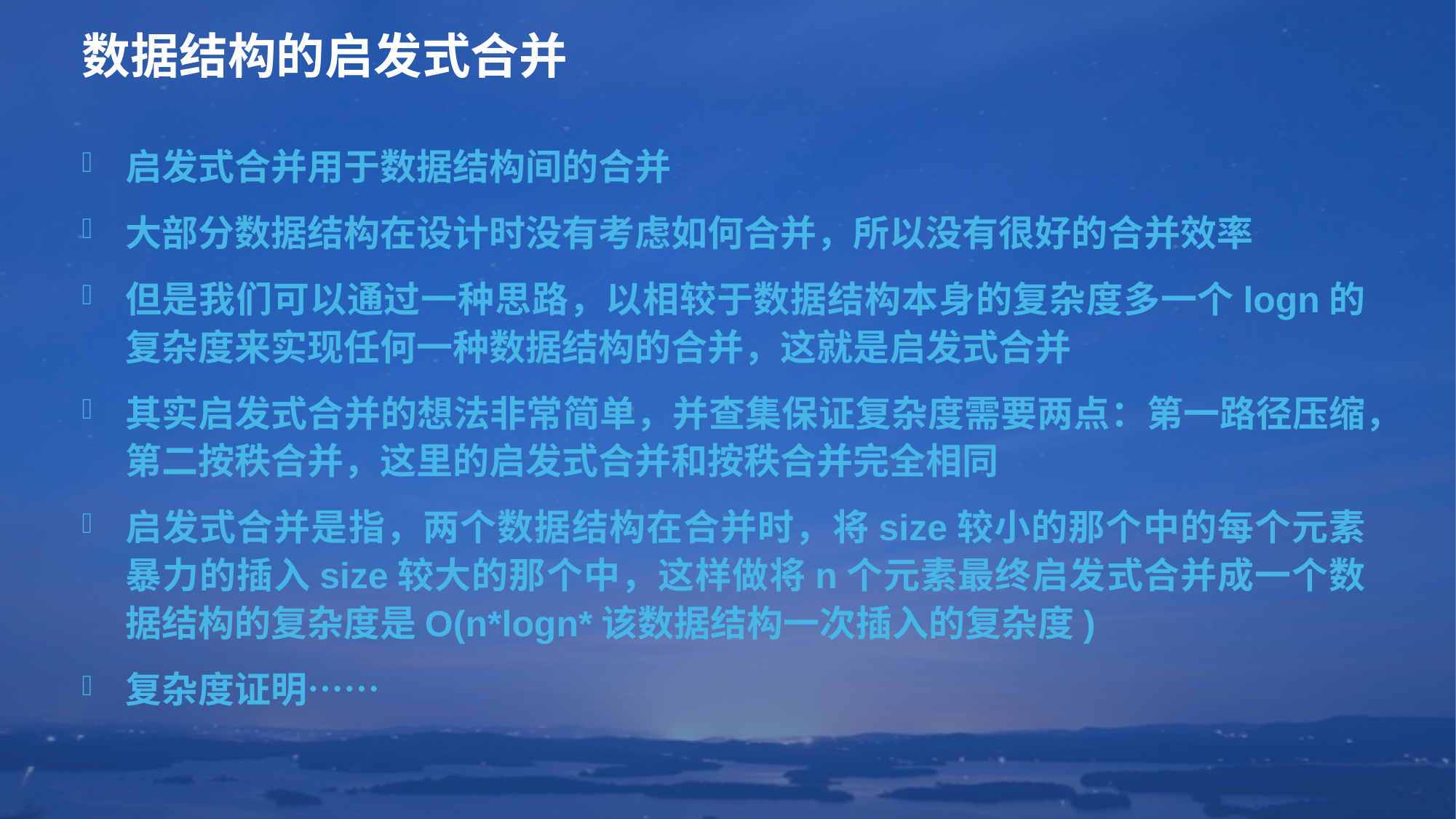

# 数据结构的启发式合并
启发式合并用于数据结构间的合并
大部分数据结构在设计时没有考虑如何合并，所以没有很好的合并效率
但是我们可以通过一种思路，以相较于数据结构本身的复杂度多一个logn的复杂度来实现任何一种数据结构的合并，这就是启发式合并
其实启发式合并的想法非常简单，并查集保证复杂度需要两点：第一路径压缩，第二按秩合并，这里的启发式合并和按秩合并完全相同
启发式合并是指，两个数据结构在合并时，将size较小的那个中的每个元素暴力的插入size较大的那个中，这样做将n个元素最终启发式合并成一个数据结构的复杂度是O(n*logn*该数据结构一次插入的复杂度)
复杂度证明……